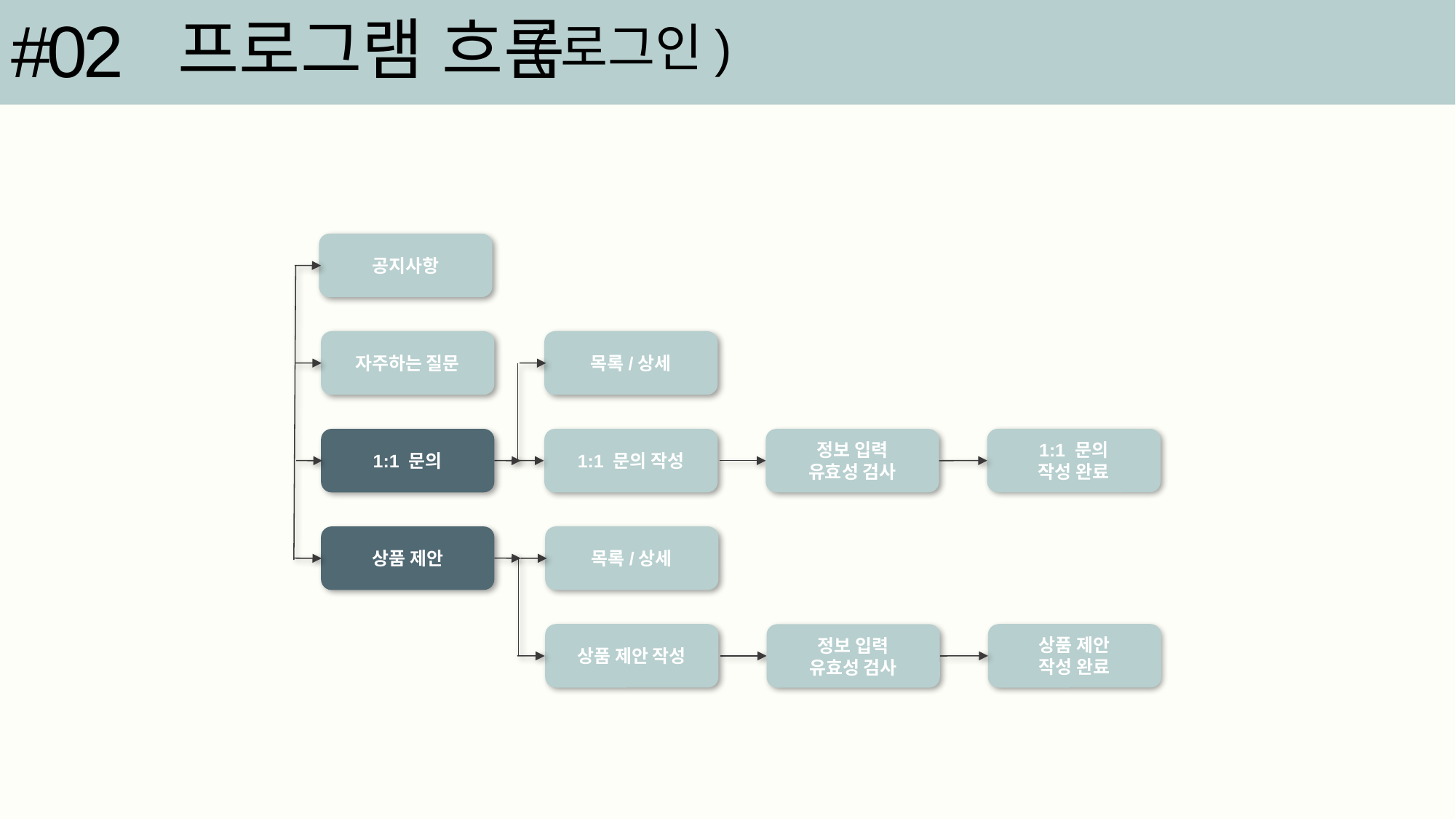

#02
프로그램 흐름
(로그인)

공지사항
자주하는 질문
목록/상세
1:1 문의
작성 완료
1:1 문의
1:1 문의 작성
정보 입력
유효성 검사
상품 제안
목록/상세
상품 제안
작성 완료
상품 제안 작성
정보 입력
유효성 검사